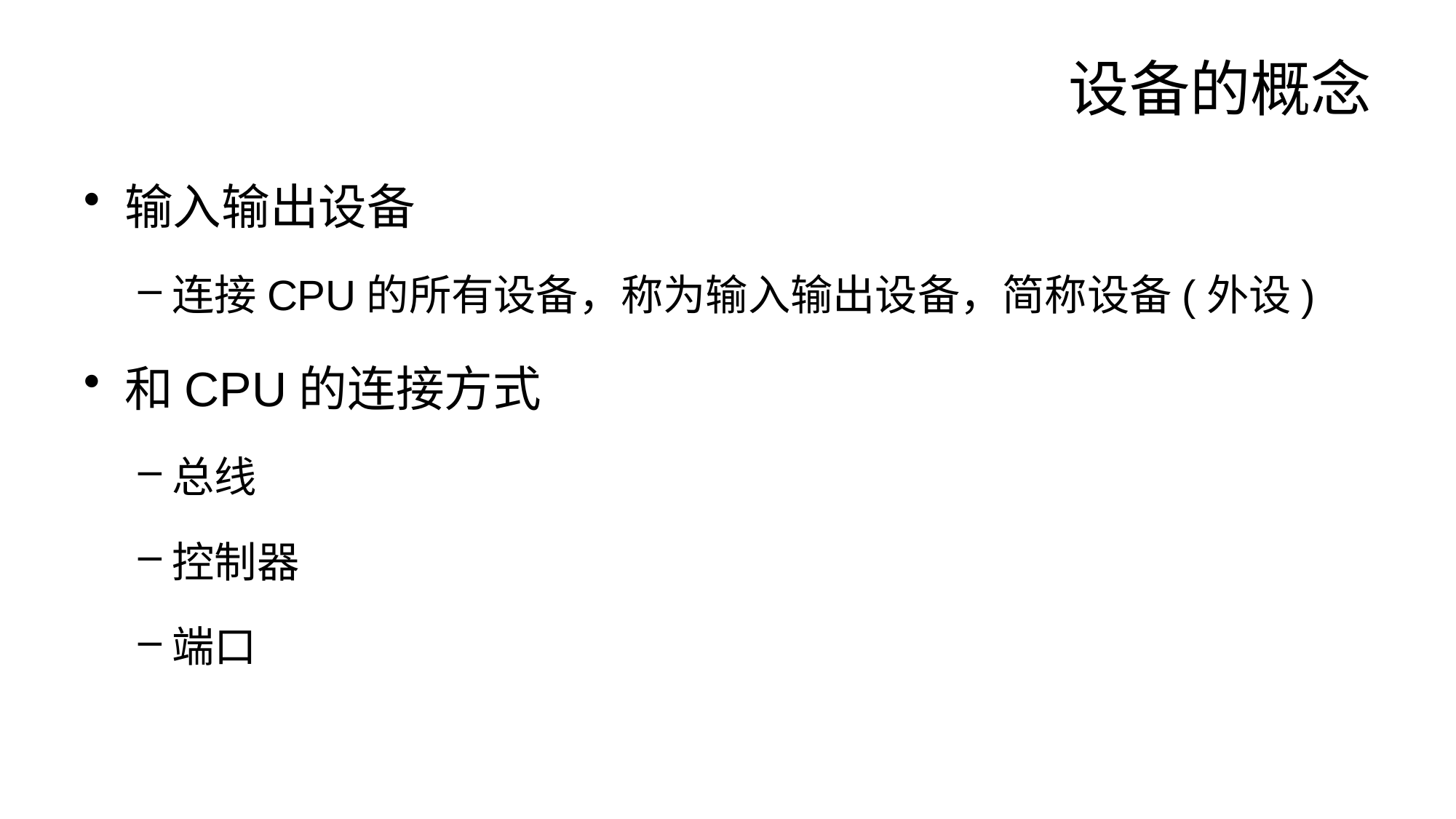

# 设备的概念
输入输出设备
连接CPU的所有设备，称为输入输出设备，简称设备(外设)
和CPU的连接方式
总线
控制器
端口